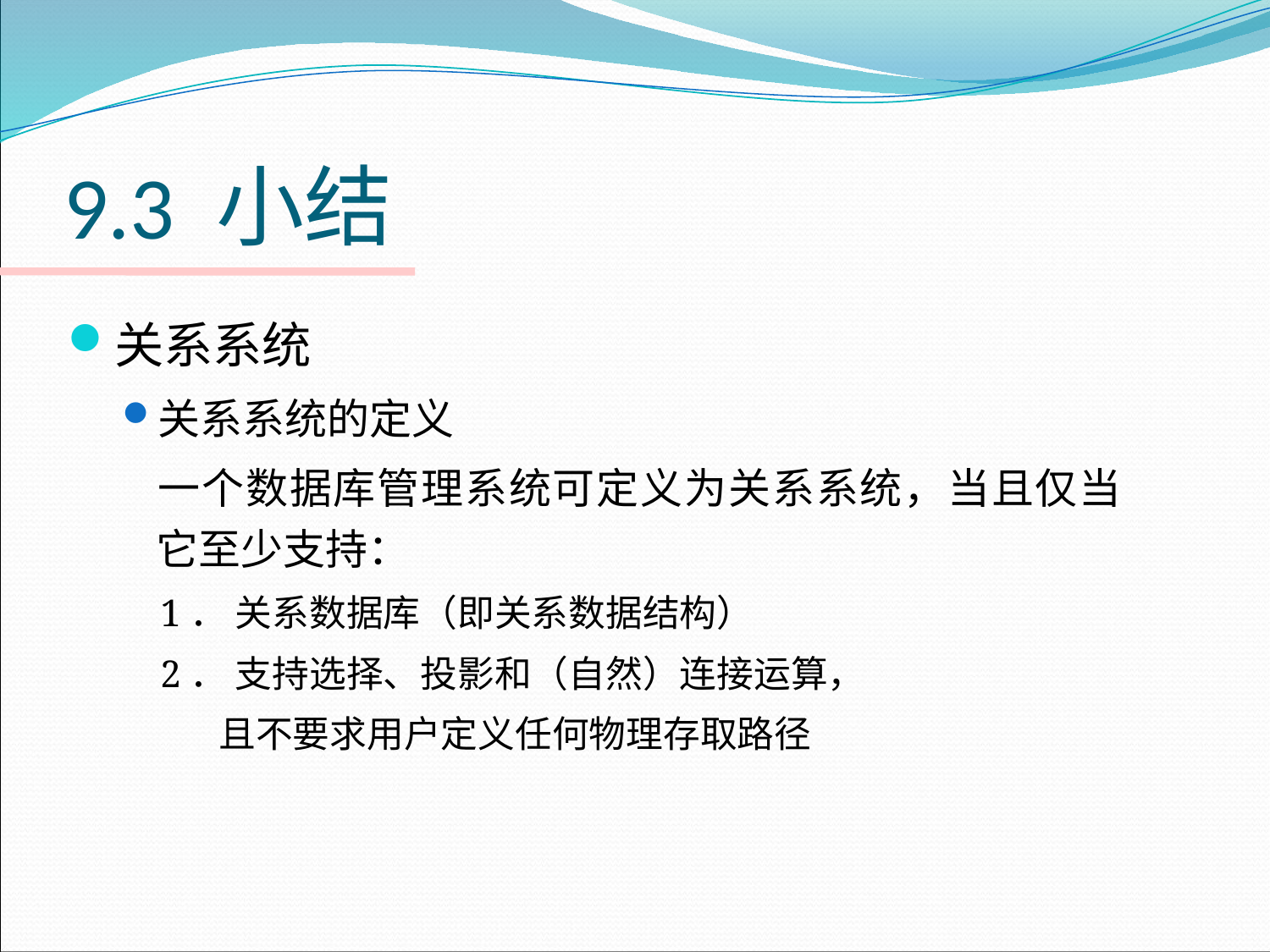

# 9.3 小结
关系系统
关系系统的定义
	一个数据库管理系统可定义为关系系统，当且仅当它至少支持：
1． 关系数据库（即关系数据结构）
2． 支持选择、投影和（自然）连接运算，
      且不要求用户定义任何物理存取路径

885